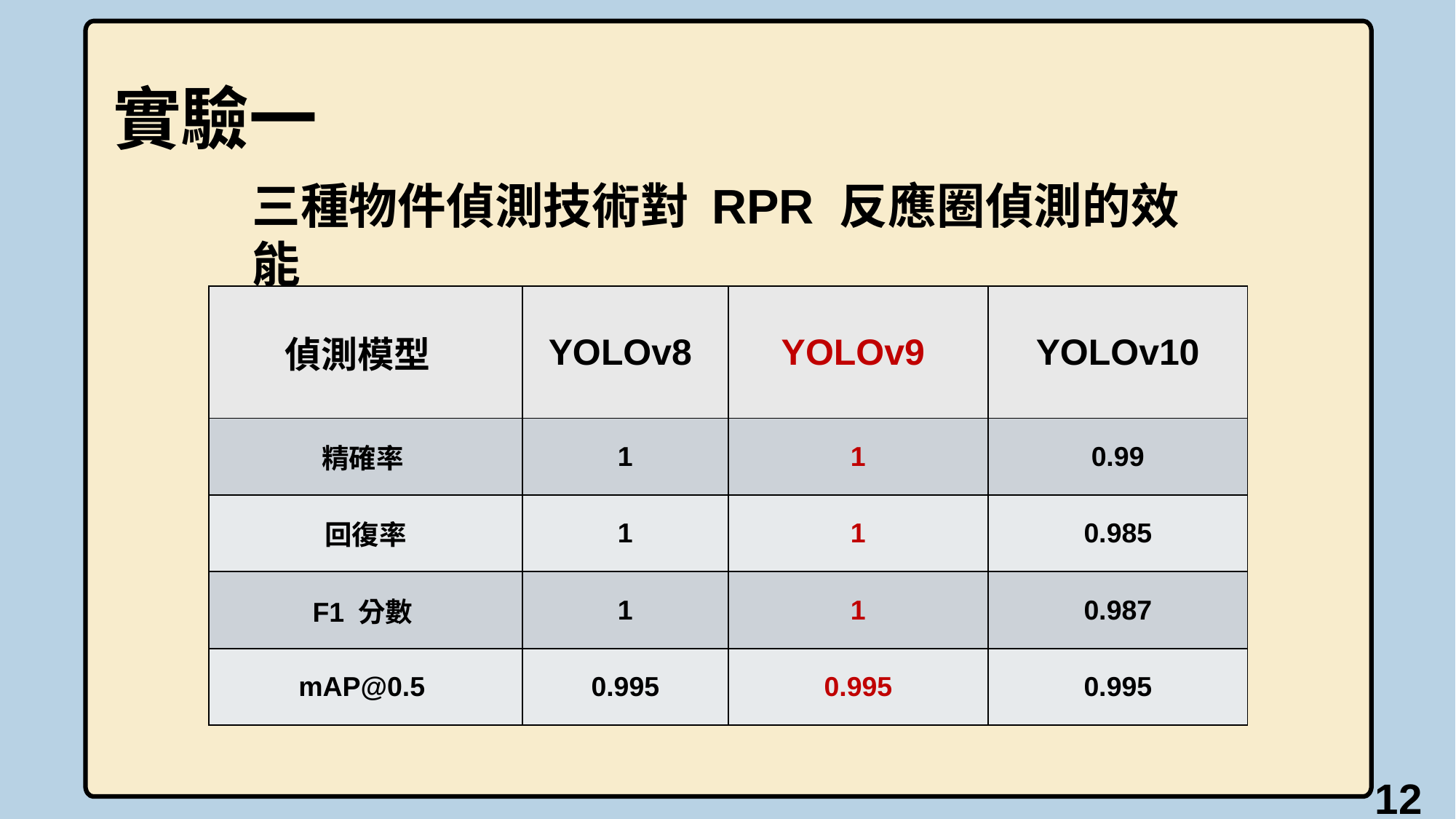

實驗一
三種物件偵測技術對 RPR 反應圈偵測的效能
| 偵測模型 | YOLOv8 | YOLOv9 | YOLOv10 |
| --- | --- | --- | --- |
| 精確率 | 1 | 1 | 0.99 |
| 回復率 | 1 | 1 | 0.985 |
| F1 分數 | 1 | 1 | 0.987 |
| mAP@0.5 | 0.995 | 0.995 | 0.995 |
12